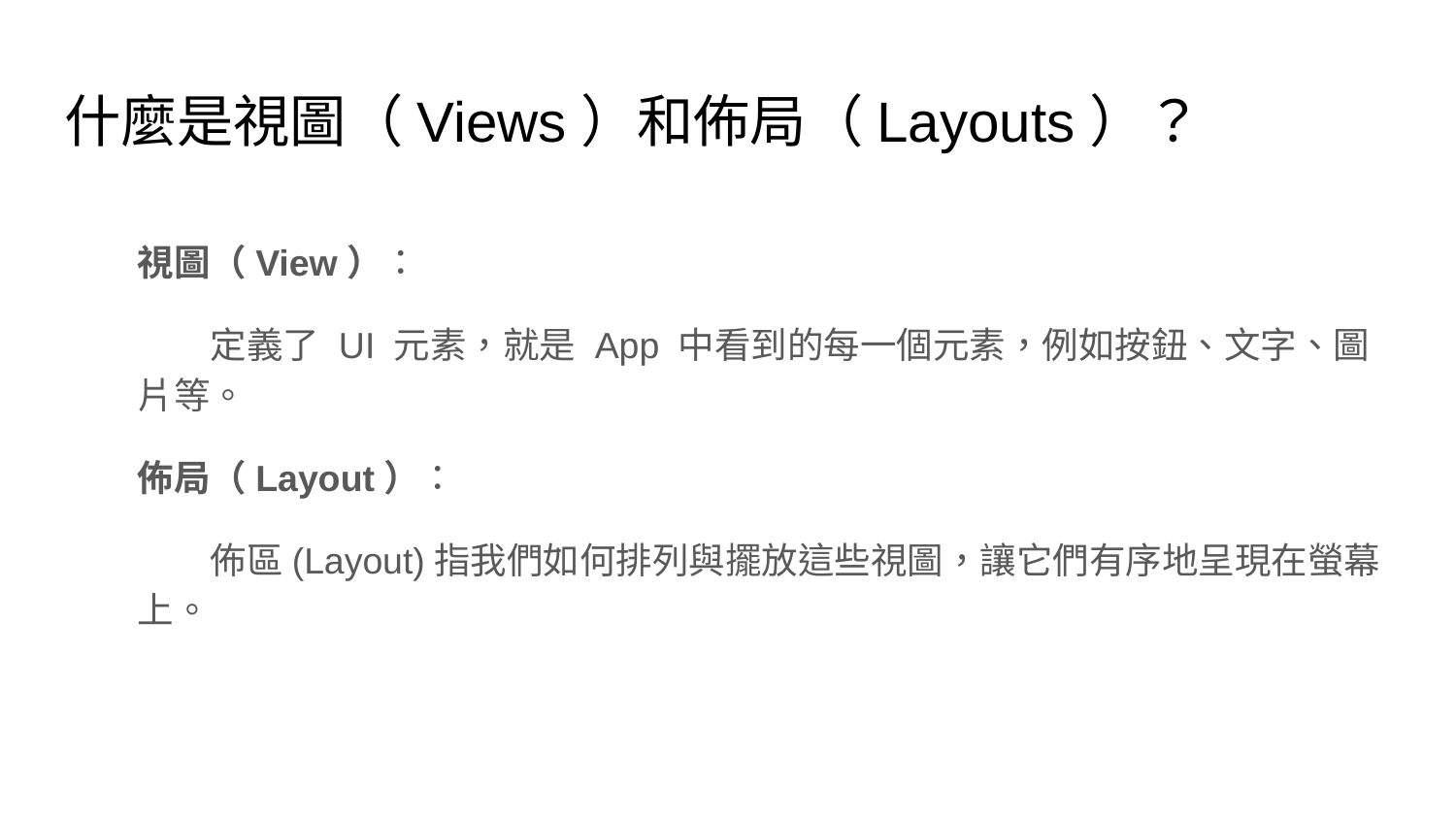

# 什麼是視圖（Views）和佈局（Layouts）？
視圖（View）：
定義了 UI 元素，就是 App 中看到的每一個元素，例如按鈕、文字、圖片等。
佈局（Layout）：
佈區(Layout)指我們如何排列與擺放這些視圖，讓它們有序地呈現在螢幕上。